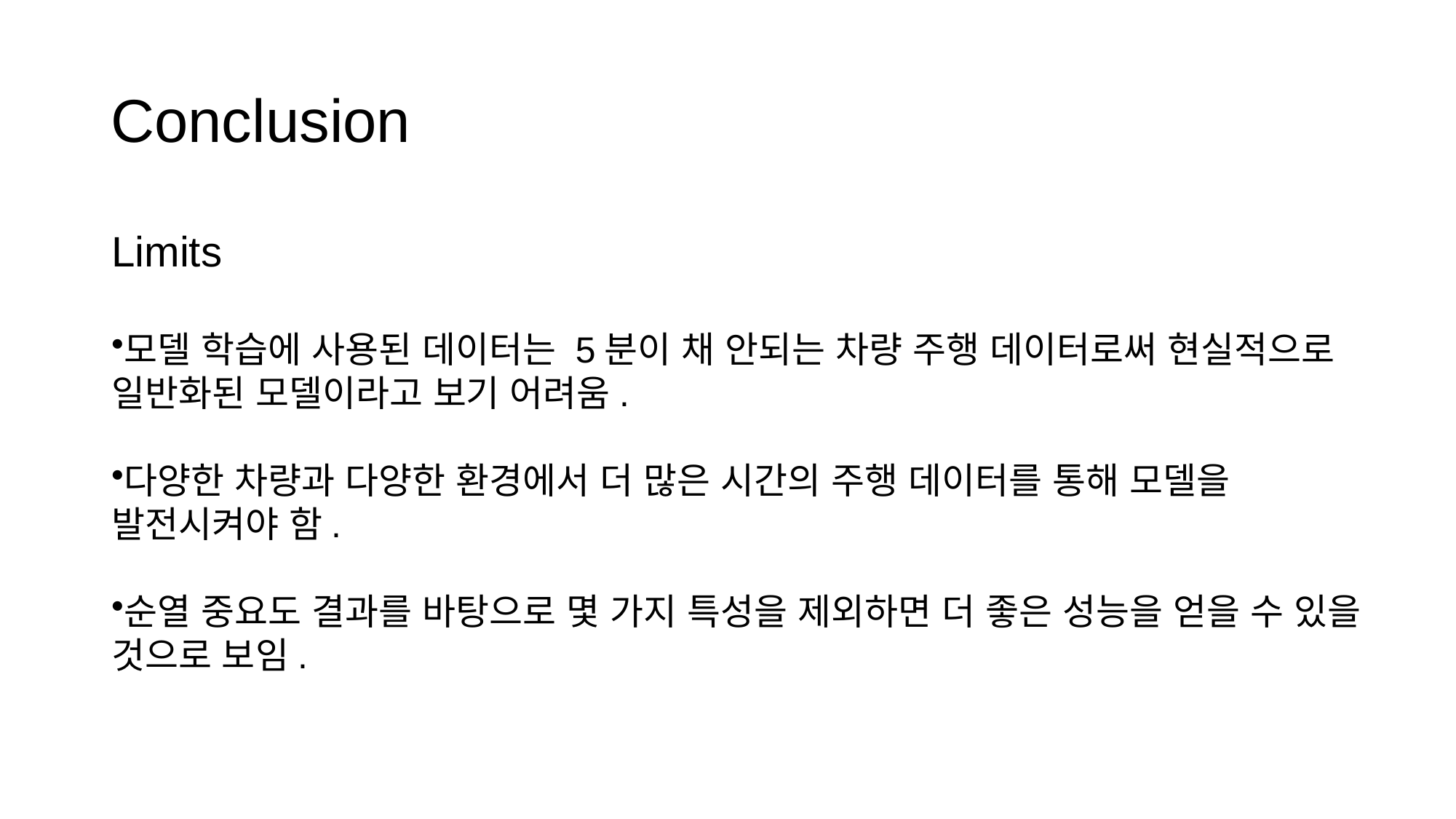

# Conclusion
Limits

모델 학습에 사용된 데이터는 5분이 채 안되는 차량 주행 데이터로써 현실적으로 일반화된 모델이라고 보기 어려움.​

다양한 차량과 다양한 환경에서 더 많은 시간의 주행 데이터를 통해 모델을 발전시켜야 함.​

순열 중요도 결과를 바탕으로 몇 가지 특성을 제외하면 더 좋은 성능을 얻을 수 있을 것으로 보임.